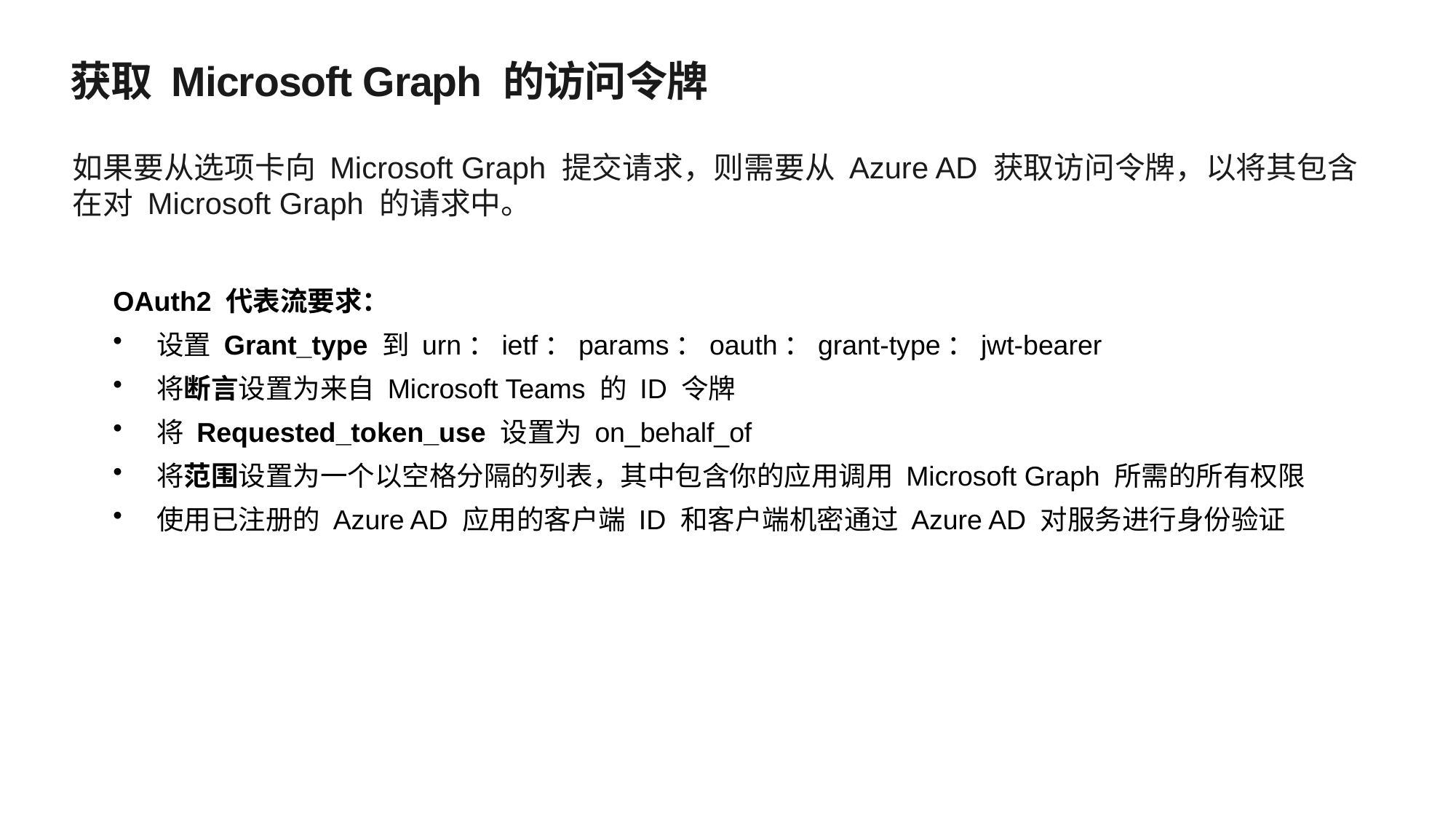

# 获取 Microsoft Graph 的访问令牌
如果要从选项卡向 Microsoft Graph 提交请求，则需要从 Azure AD 获取访问令牌，以将其包含在对 Microsoft Graph 的请求中。
OAuth2 代表流要求：
设置 Grant_type 到 urn：ietf：params：oauth：grant-type：jwt-bearer
将断言设置为来自 Microsoft Teams 的 ID 令牌
将 Requested_token_use 设置为 on_behalf_of
将范围设置为一个以空格分隔的列表，其中包含你的应用调用 Microsoft Graph 所需的所有权限
使用已注册的 Azure AD 应用的客户端 ID 和客户端机密通过 Azure AD 对服务进行身份验证